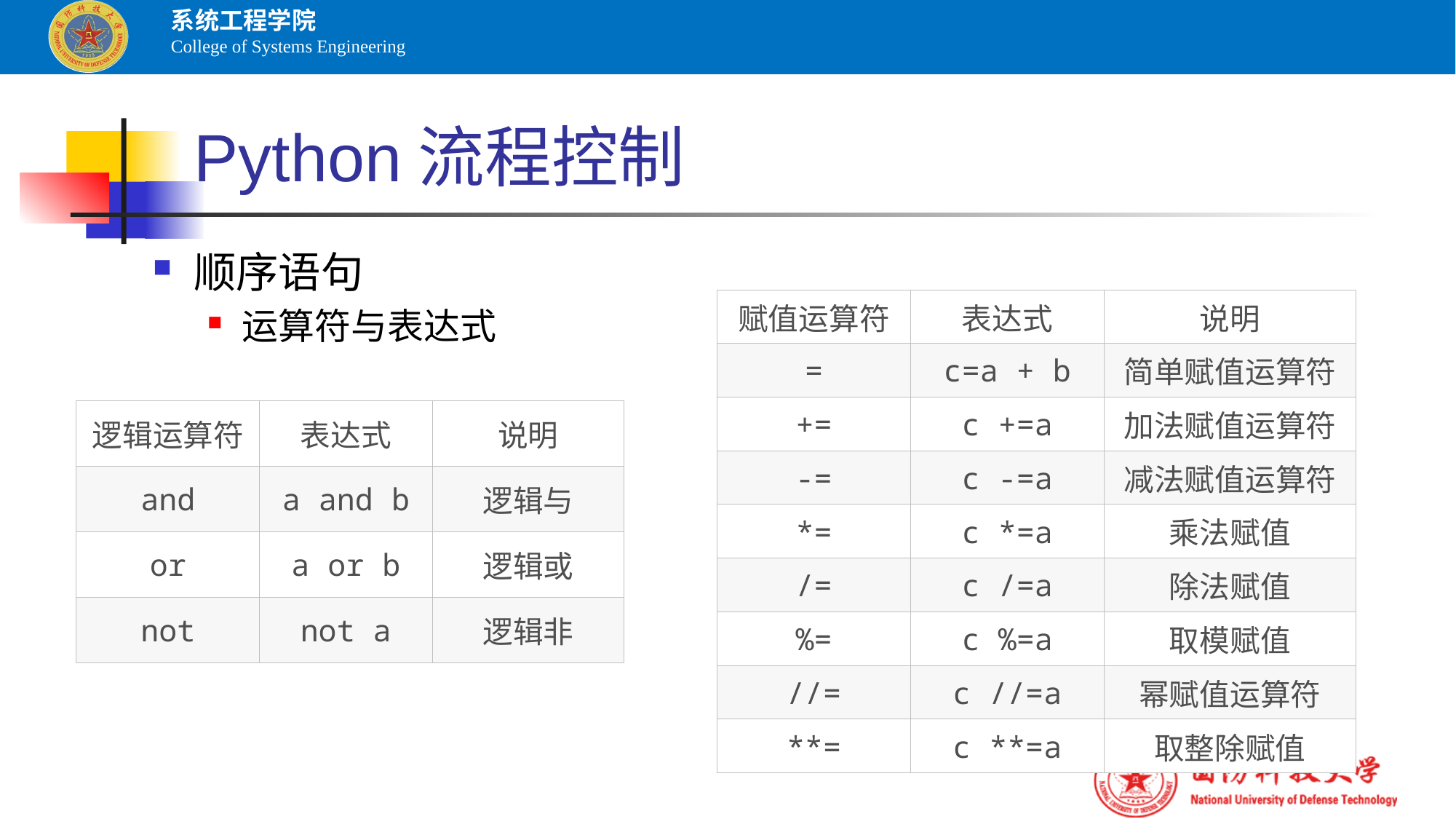

# Python流程控制
顺序语句
运算符与表达式
| 赋值运算符 | 表达式 | 说明 |
| --- | --- | --- |
| = | c=a + b | 简单赋值运算符 |
| += | c +=a | 加法赋值运算符 |
| -= | c -=a | 减法赋值运算符 |
| \*= | c \*=a | 乘法赋值 |
| /= | c /=a | 除法赋值 |
| %= | c %=a | 取模赋值 |
| //= | c //=a | 幂赋值运算符 |
| \*\*= | c \*\*=a | 取整除赋值 |
| 逻辑运算符 | 表达式 | 说明 |
| --- | --- | --- |
| and | a and b | 逻辑与 |
| or | a or b | 逻辑或 |
| not | not a | 逻辑非 |